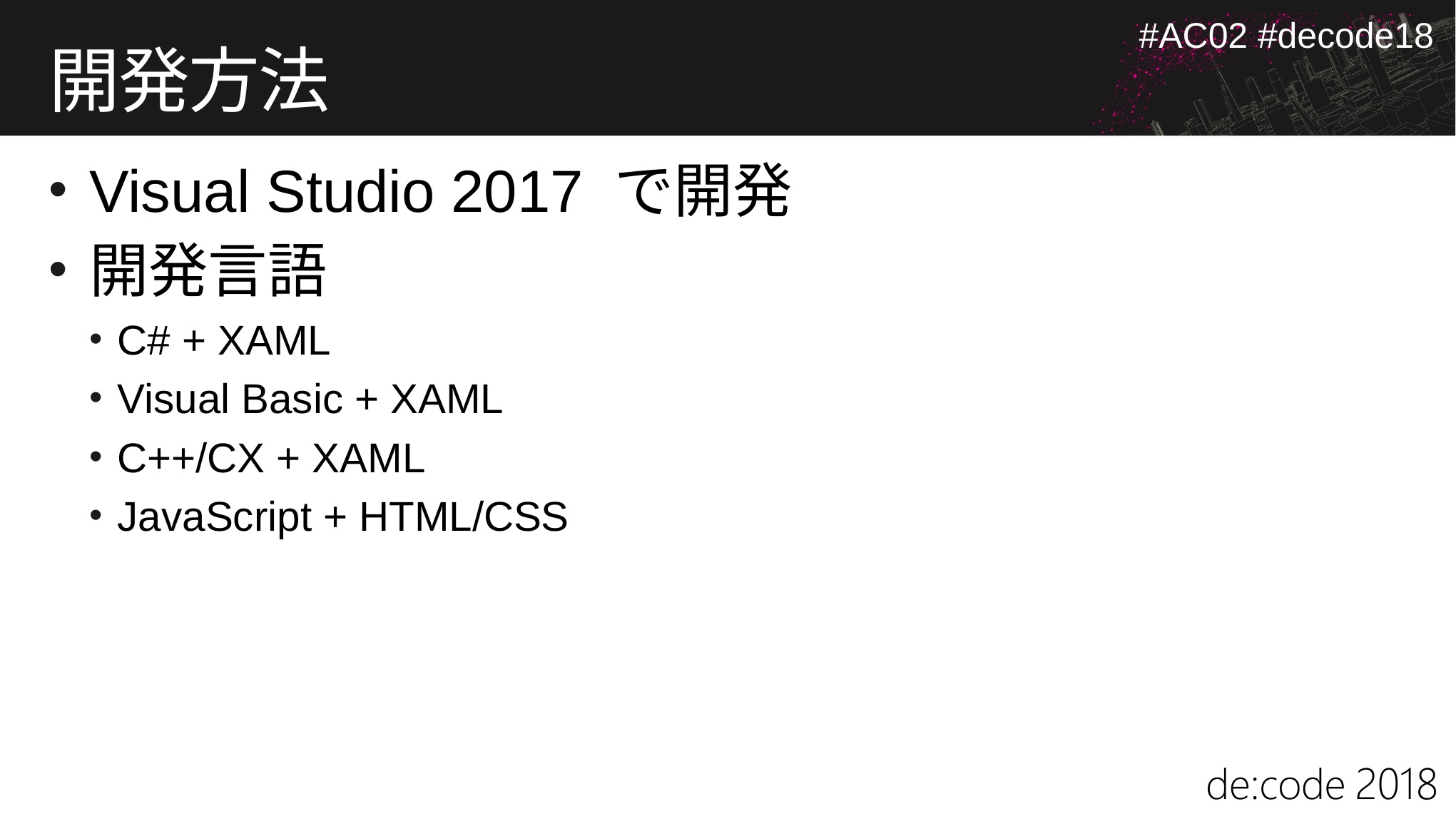

# 開発方法
Visual Studio 2017 で開発
開発言語
C# + XAML
Visual Basic + XAML
C++/CX + XAML
JavaScript + HTML/CSS